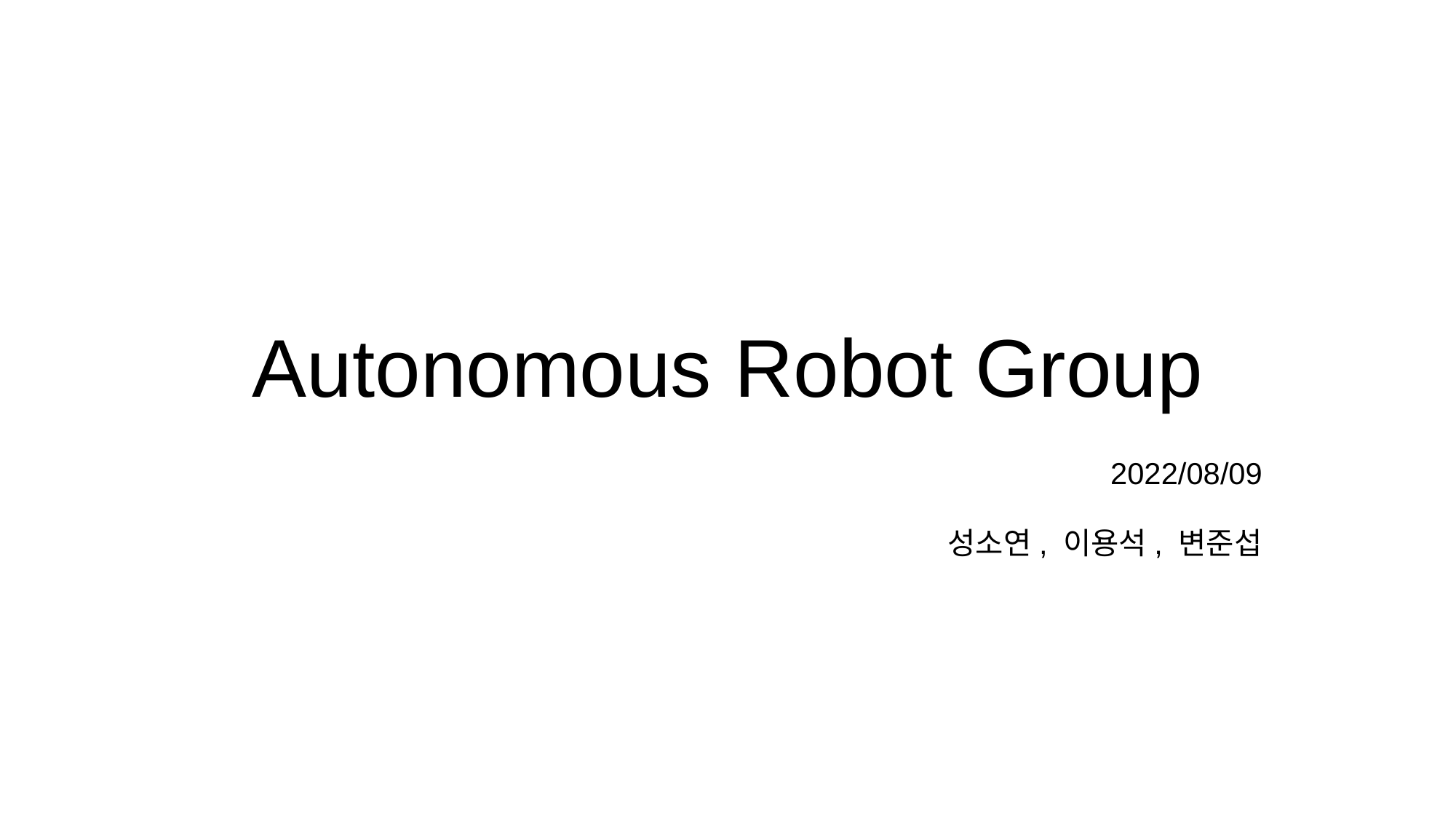

# Autonomous Robot Group
2022/08/09
성소연, 이용석, 변준섭